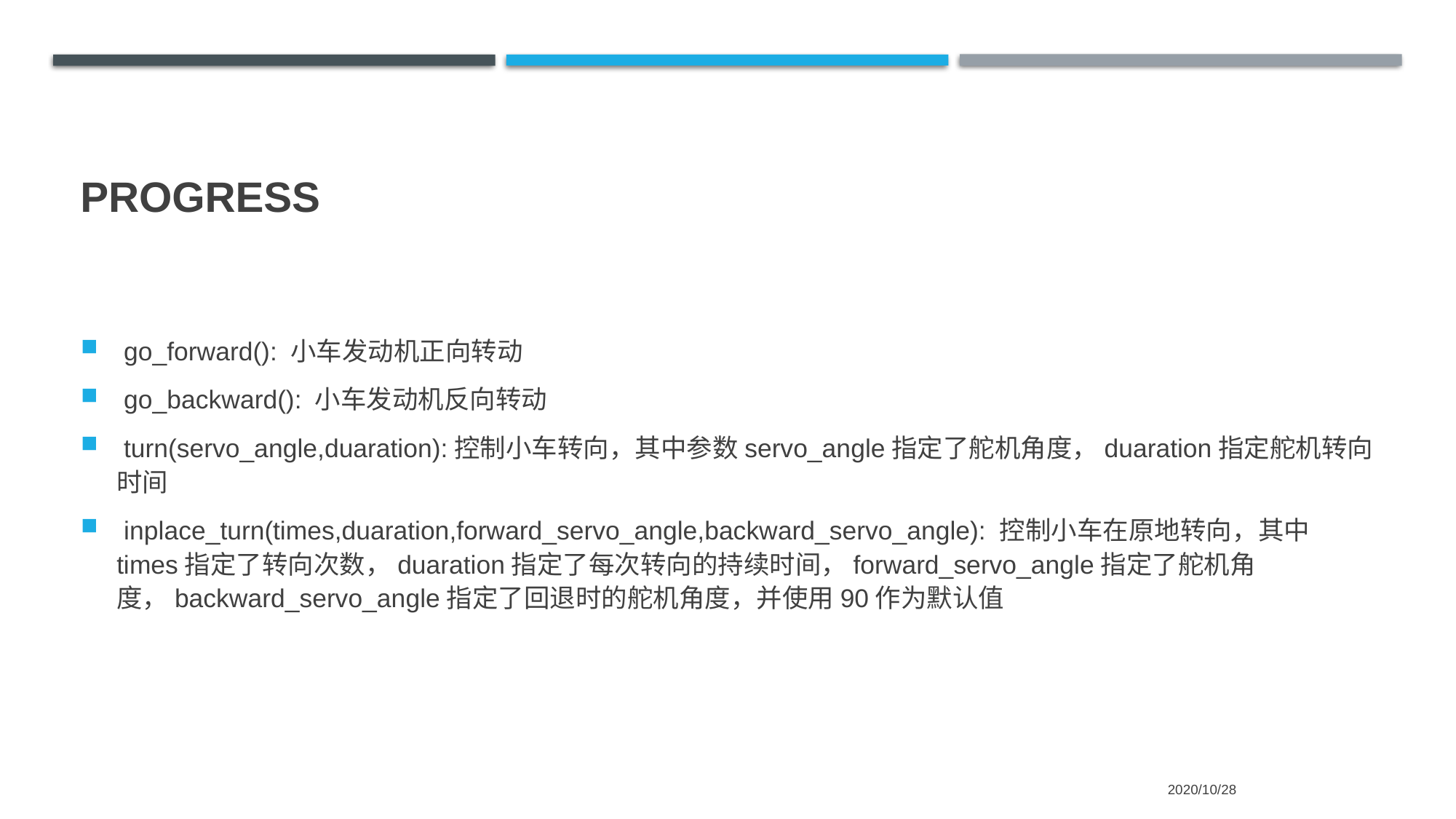

# PROgress
 go_forward(): 小车发动机正向转动
 go_backward(): 小车发动机反向转动
 turn(servo_angle,duaration):控制小车转向，其中参数servo_angle指定了舵机角度，duaration指定舵机转向时间
 inplace_turn(times,duaration,forward_servo_angle,backward_servo_angle): 控制小车在原地转向，其中times指定了转向次数，duaration指定了每次转向的持续时间，forward_servo_angle指定了舵机角度，backward_servo_angle指定了回退时的舵机角度，并使用90作为默认值

2020/10/28